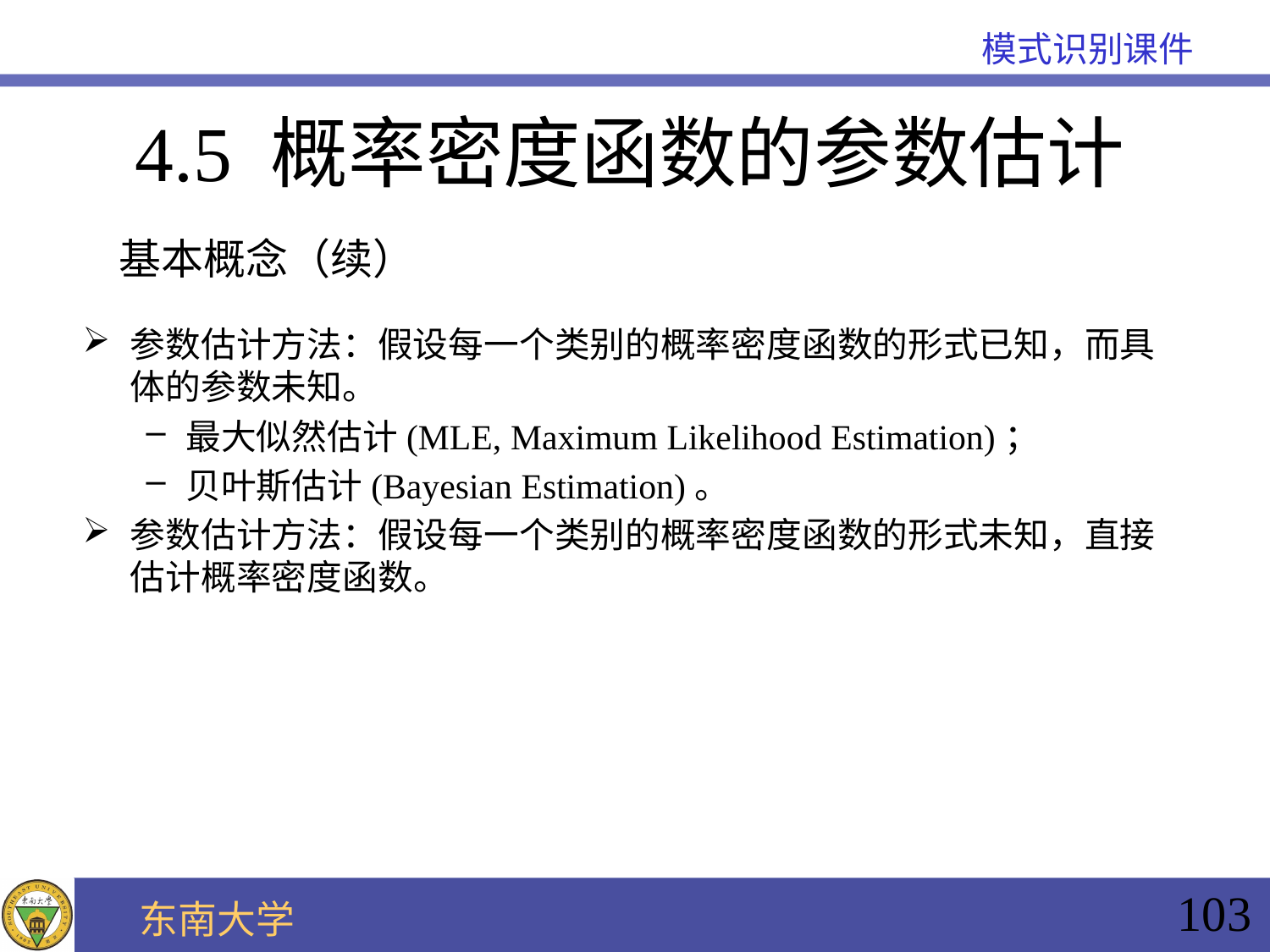

4.5 概率密度函数的参数估计
基本概念（续）
参数估计方法：假设每一个类别的概率密度函数的形式已知，而具体的参数未知。
最大似然估计(MLE, Maximum Likelihood Estimation)；
贝叶斯估计(Bayesian Estimation)。
参数估计方法：假设每一个类别的概率密度函数的形式未知，直接估计概率密度函数。
103